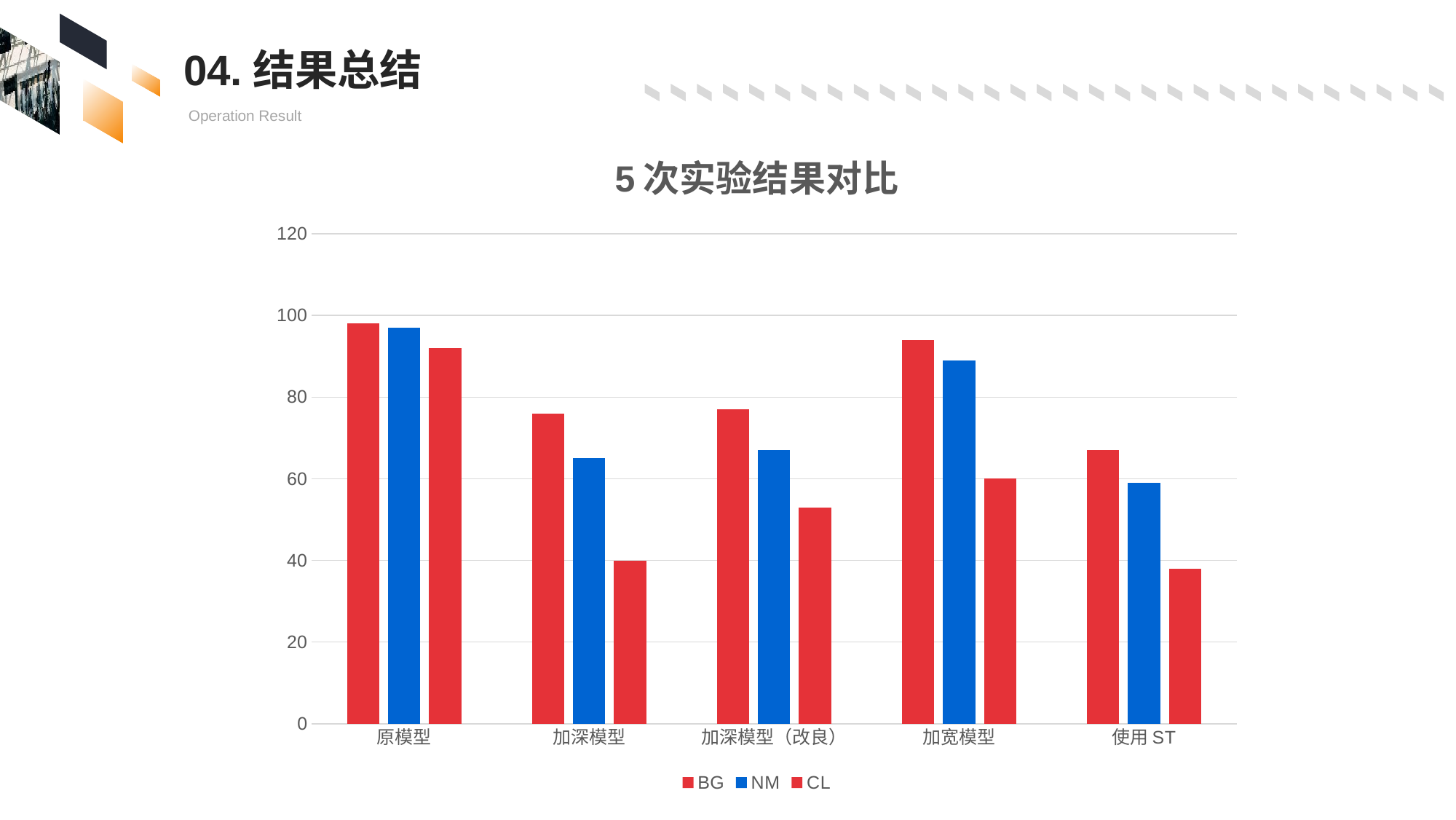

04.结果总结
Operation Result

### Chart: 5次实验结果对比

| Category | BG | NM | CL |
|---|---|---|---|
| 原模型 | 98.0 | 97.0 | 92.0 |
| 加深模型 | 76.0 | 65.0 | 40.0 |
| 加深模型（改良） | 77.0 | 67.0 | 53.0 |
| 加宽模型 | 94.0 | 89.0 | 60.0 |
| 使用ST | 67.0 | 59.0 | 38.0 |